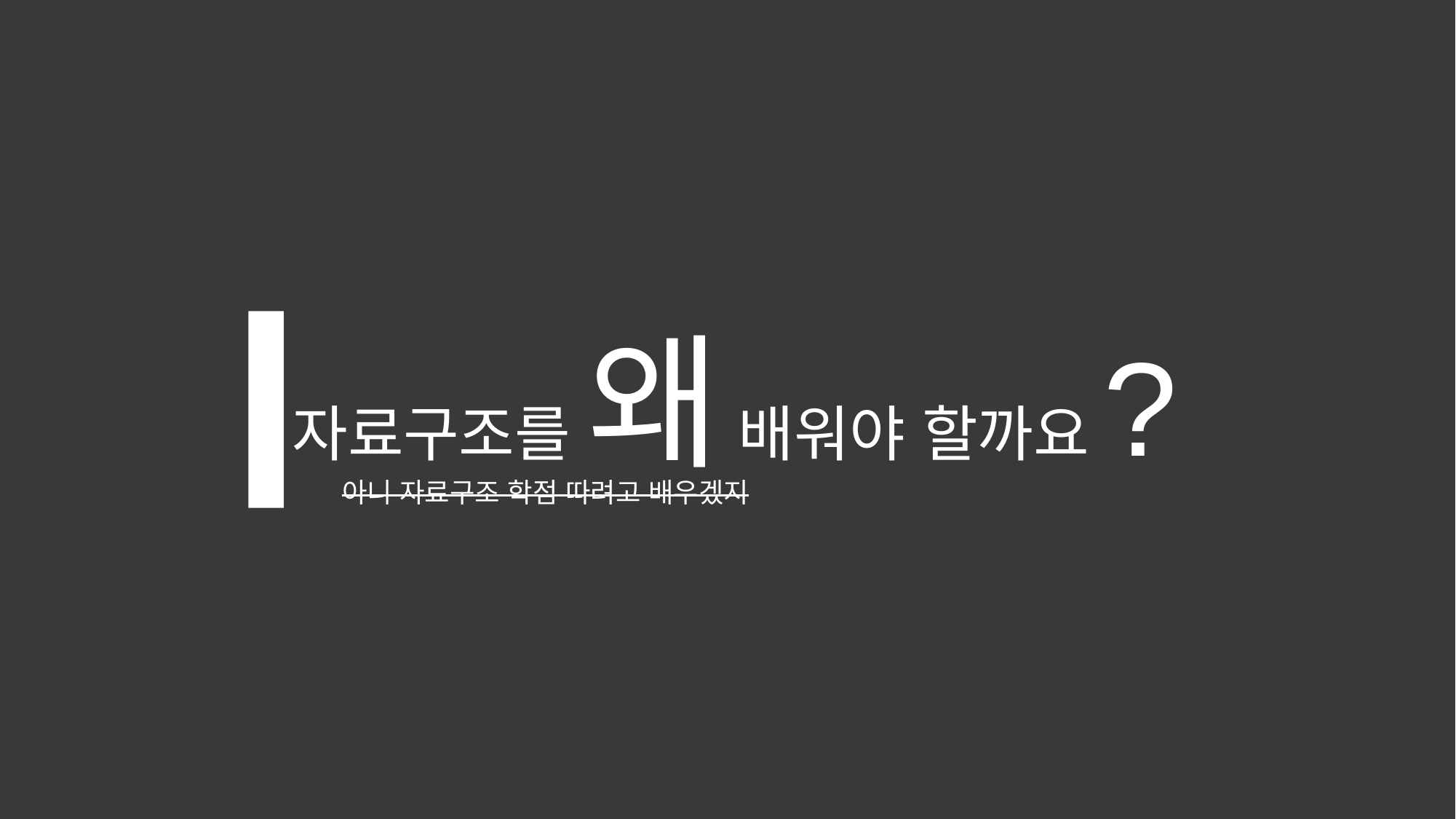

자료구조를 왜 배워야 할까요?

아니 자료구조 학점 따려고 배우겠지